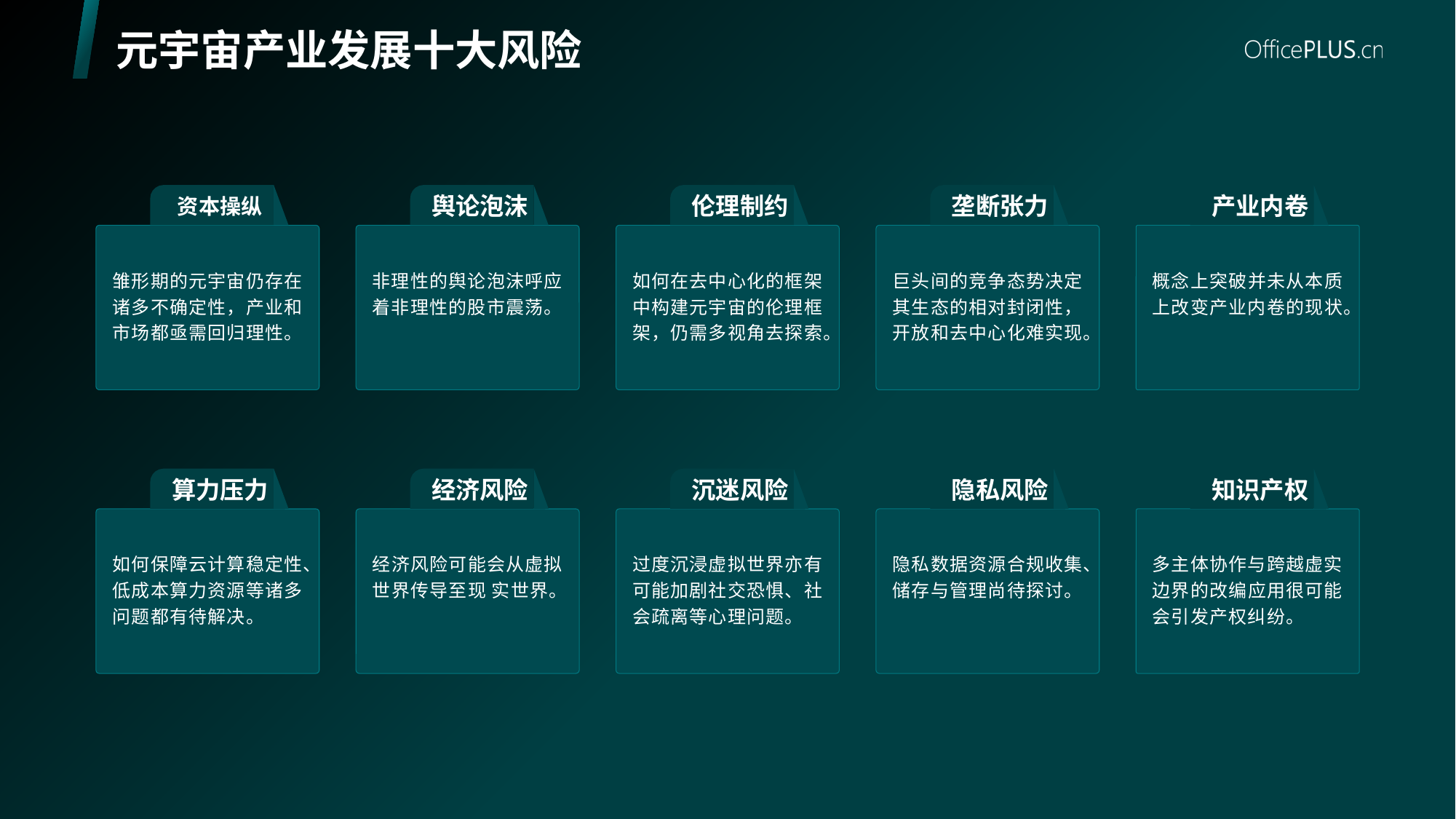

# 元宇宙产业发展十大风险

资本操纵

舆论泡沫

伦理制约

垄断张力

产业内卷

雏形期的元宇宙仍存在 诸多不确定性，产业和 市场都亟需回归理性。
非理性的舆论泡沫呼应 着非理性的股市震荡。
如何在去中心化的框架 中构建元宇宙的伦理框 架，仍需多视角去探索。
巨头间的竞争态势决定其生态的相对封闭性，开放和去中心化难实现。
概念上突破并未从本质上改变产业内卷的现状。

算力压力

经济风险

沉迷风险

隐私风险

知识产权

如何保障云计算稳定性、低成本算力资源等诸多问题都有待解决。
经济风险可能会从虚拟世界传导至现 实世界。
过度沉浸虚拟世界亦有 可能加剧社交恐惧、社 会疏离等心理问题。
隐私数据资源合规收集、储存与管理尚待探讨。
多主体协作与跨越虚实边界的改编应用很可能会引发产权纠纷。